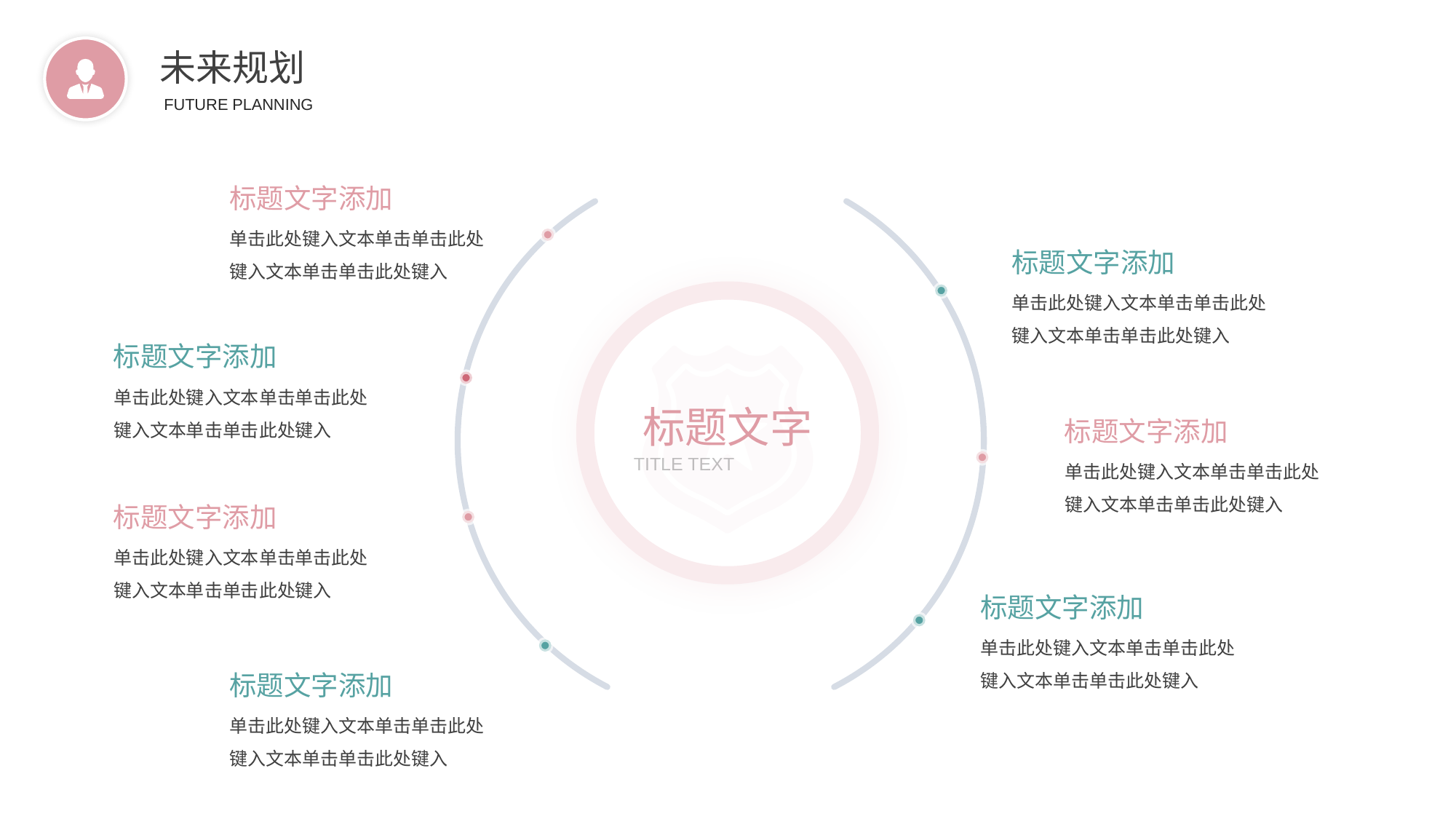

BY YUSHEN

未来规划
FUTURE PLANNING

标题文字
TITLE TEXT
标题文字添加
单击此处键入文本单击单击此处键入文本单击单击此处键入

标题文字添加
单击此处键入文本单击单击此处键入文本单击单击此处键入

标题文字添加
单击此处键入文本单击单击此处键入文本单击单击此处键入

标题文字添加
单击此处键入文本单击单击此处键入文本单击单击此处键入
标题文字添加
单击此处键入文本单击单击此处键入文本单击单击此处键入

标题文字添加
单击此处键入文本单击单击此处键入文本单击单击此处键入

标题文字添加
单击此处键入文本单击单击此处键入文本单击单击此处键入